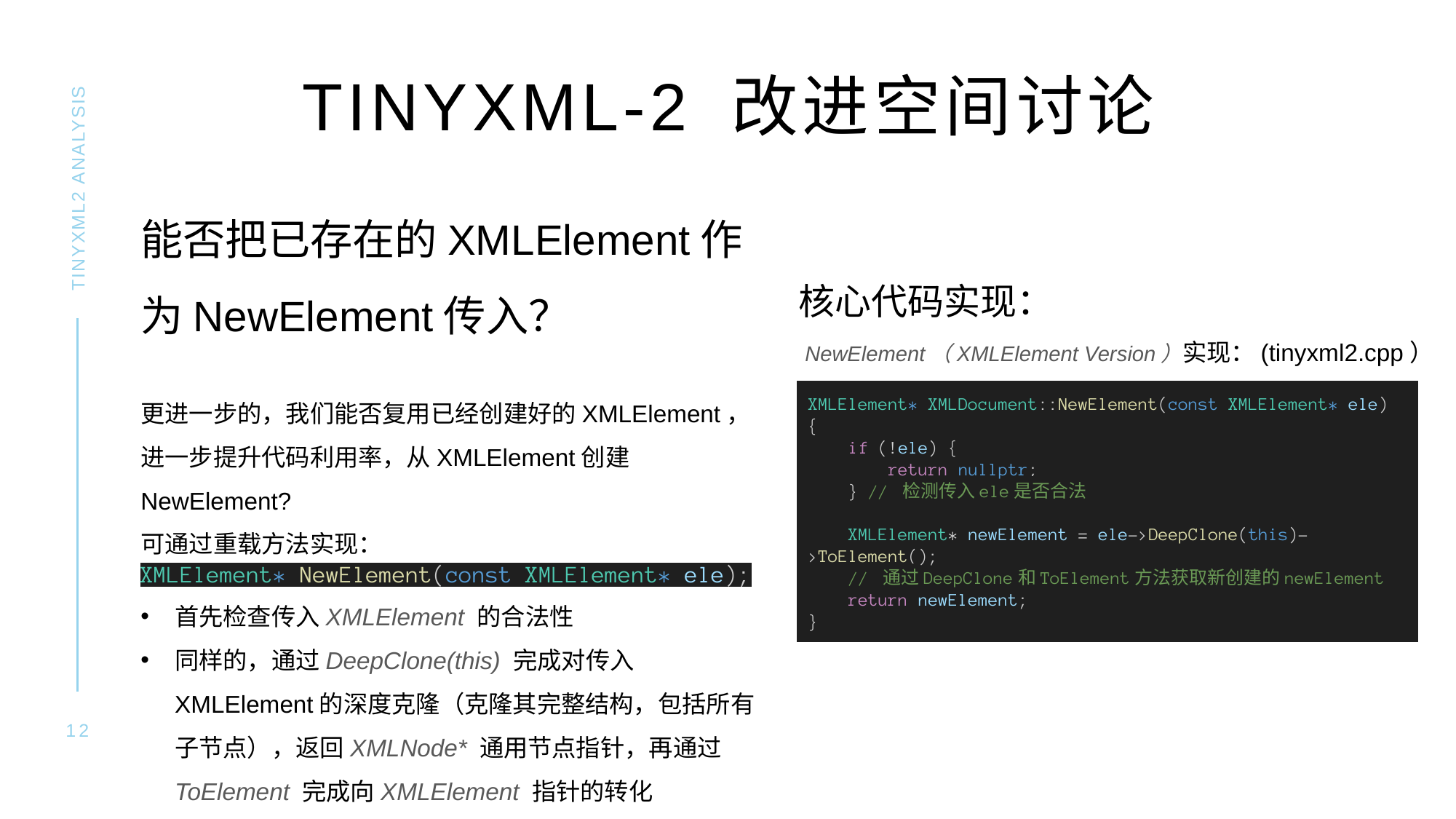

# TINYXML-2 改进空间讨论
TINYXML2 ANALYSIS
能否把已存在的XMLElement作为NewElement传入？

更进一步的，我们能否复用已经创建好的XMLElement，进一步提升代码利用率，从XMLElement创建NewElement?
可通过重载方法实现：
XMLElement* NewElement(const XMLElement* ele);
首先检查传入XMLElement 的合法性
同样的，通过DeepClone(this) 完成对传入XMLElement的深度克隆（克隆其完整结构，包括所有子节点），返回XMLNode* 通用节点指针，再通过ToElement 完成向XMLElement 指针的转化

核心代码实现：

NewElement（XMLElement Version）实现：(tinyxml2.cpp）
XMLElement* XMLDocument::NewElement(const XMLElement* ele) {
    if (!ele) {
        return nullptr;
    } // 检测传入ele是否合法
    XMLElement* newElement = ele->DeepClone(this)->ToElement();
    // 通过DeepClone和ToElement方法获取新创建的newElement
    return newElement;
}
12